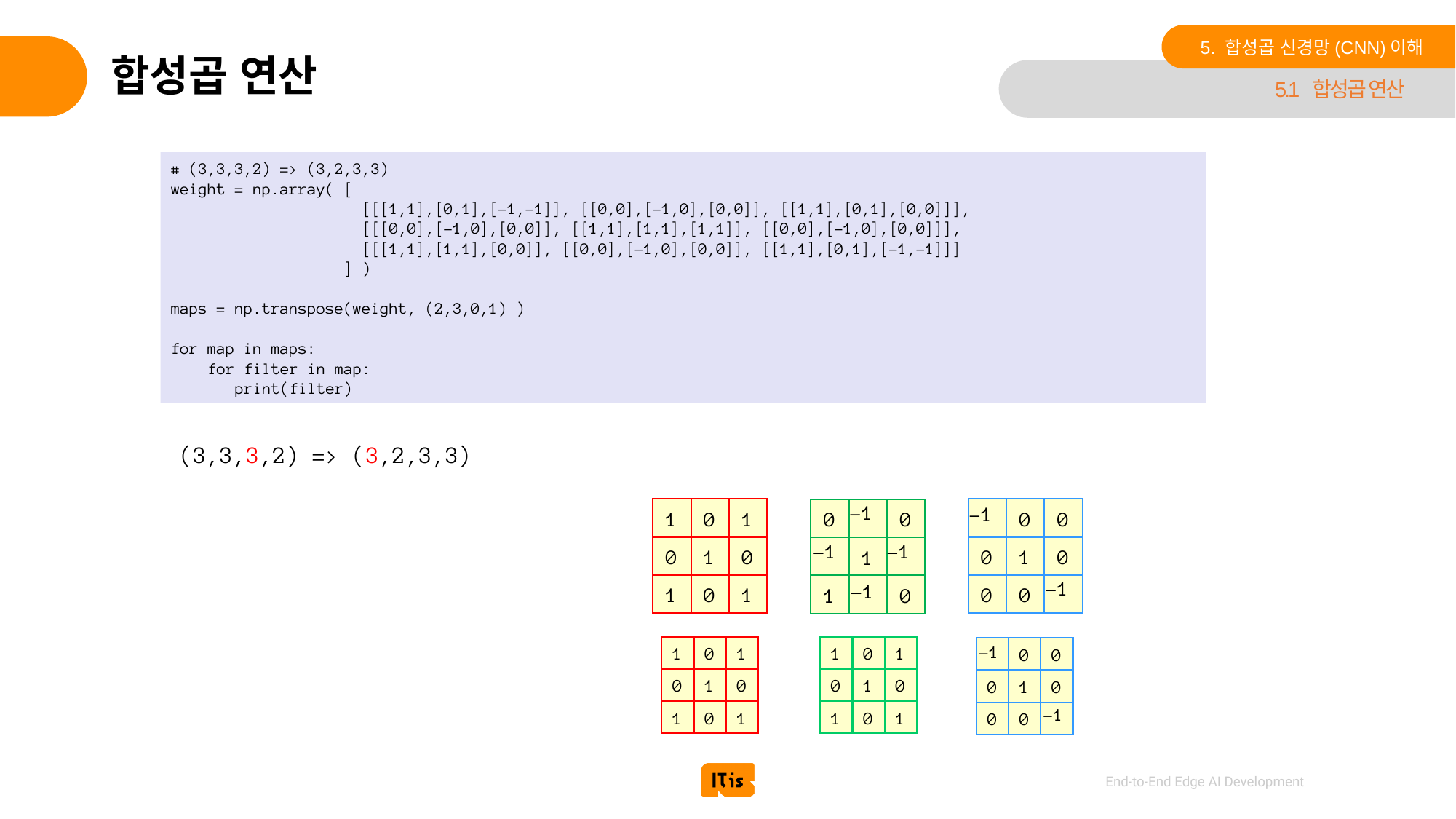

5. 합성곱 신경망(CNN)이해
# 합성곱 연산
5.1  합성곱 연산

# (3,3,3,2) => (3,2,3,3)
weight = np.array( [
                     [[[1,1],[0,1],[-1,-1]], [[0,0],[-1,0],[0,0]], [[1,1],[0,1],[0,0]]],
                     [[[0,0],[-1,0],[0,0]], [[1,1],[1,1],[1,1]], [[0,0],[-1,0],[0,0]]],
                     [[[1,1],[1,1],[0,0]], [[0,0],[-1,0],[0,0]], [[1,1],[0,1],[-1,-1]]]
                   ] )

maps = np.transpose(weight, (2,3,0,1) )

for map in maps:
    for filter in map:
       print(filter)
(3,3,3,2) => (3,2,3,3)
-1
-1
0
0

0
1
0

0
0
1
0
1
0
1
0
1
0
1
0

0

1

0

1
-1
-1
-1
-1
-1
0
0

0
1
0

0
0
-1
1
0
1
0
1
0
1
0
1
1
0
1
0
1
0
1
0
1